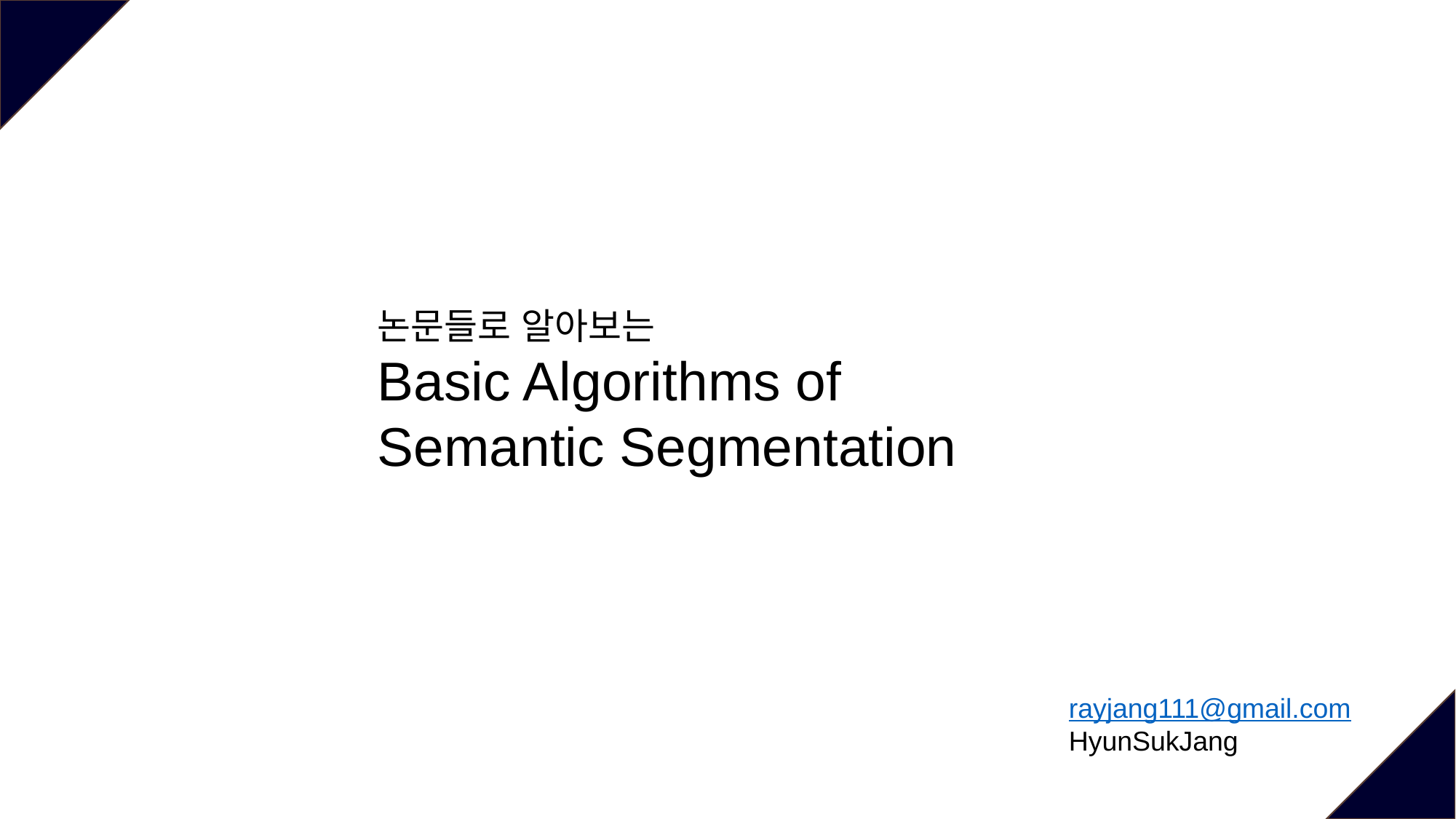

논문들로 알아보는
Basic Algorithms of Semantic Segmentation
rayjang111@gmail.com
HyunSukJang